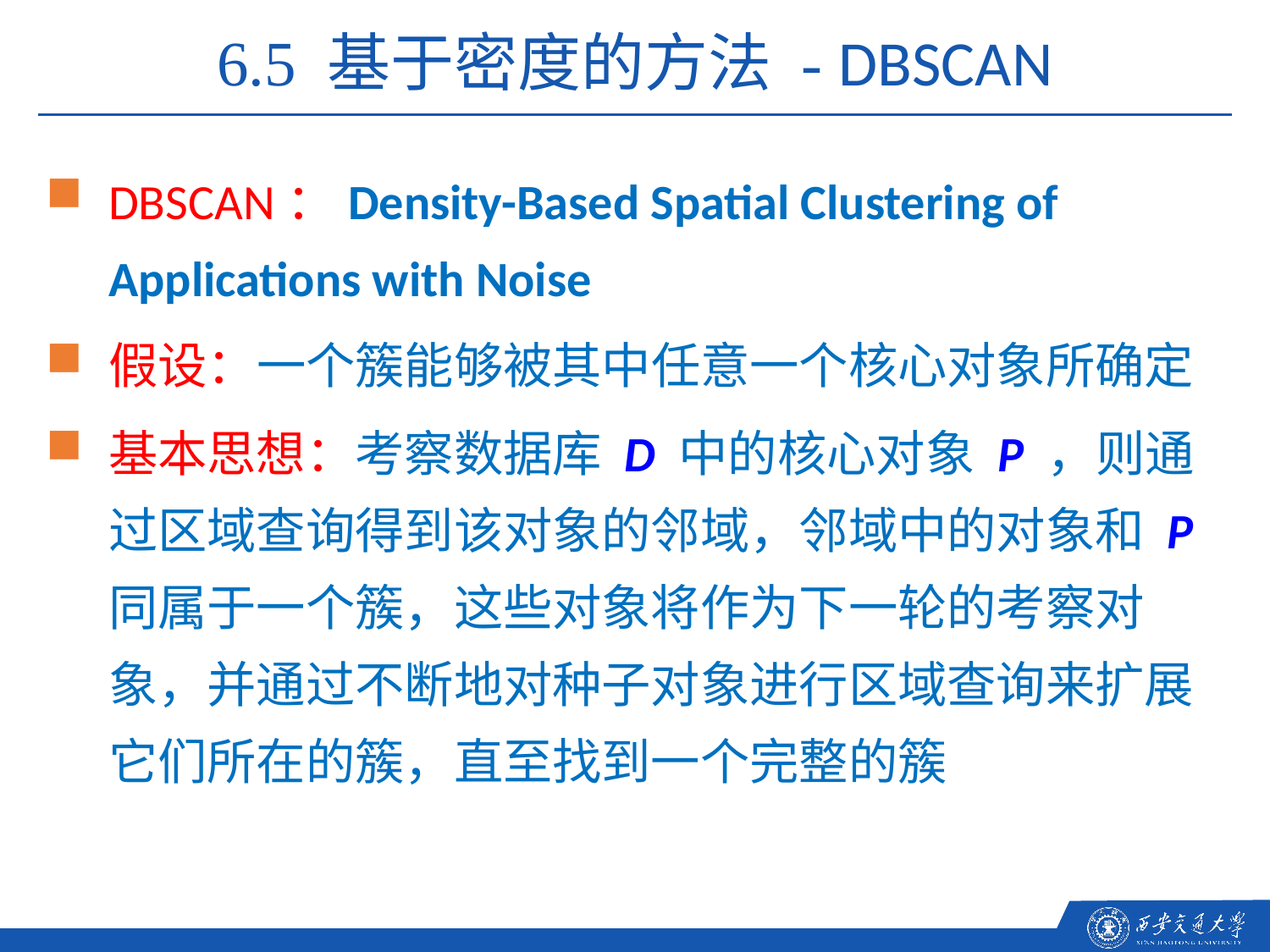

6.5 基于密度的方法 - DBSCAN
DBSCAN：Density-Based Spatial Clustering of Applications with Noise
假设：一个簇能够被其中任意一个核心对象所确定
基本思想：考察数据库 D 中的核心对象 P ，则通过区域查询得到该对象的邻域，邻域中的对象和 P 同属于一个簇，这些对象将作为下一轮的考察对象，并通过不断地对种子对象进行区域查询来扩展它们所在的簇，直至找到一个完整的簇